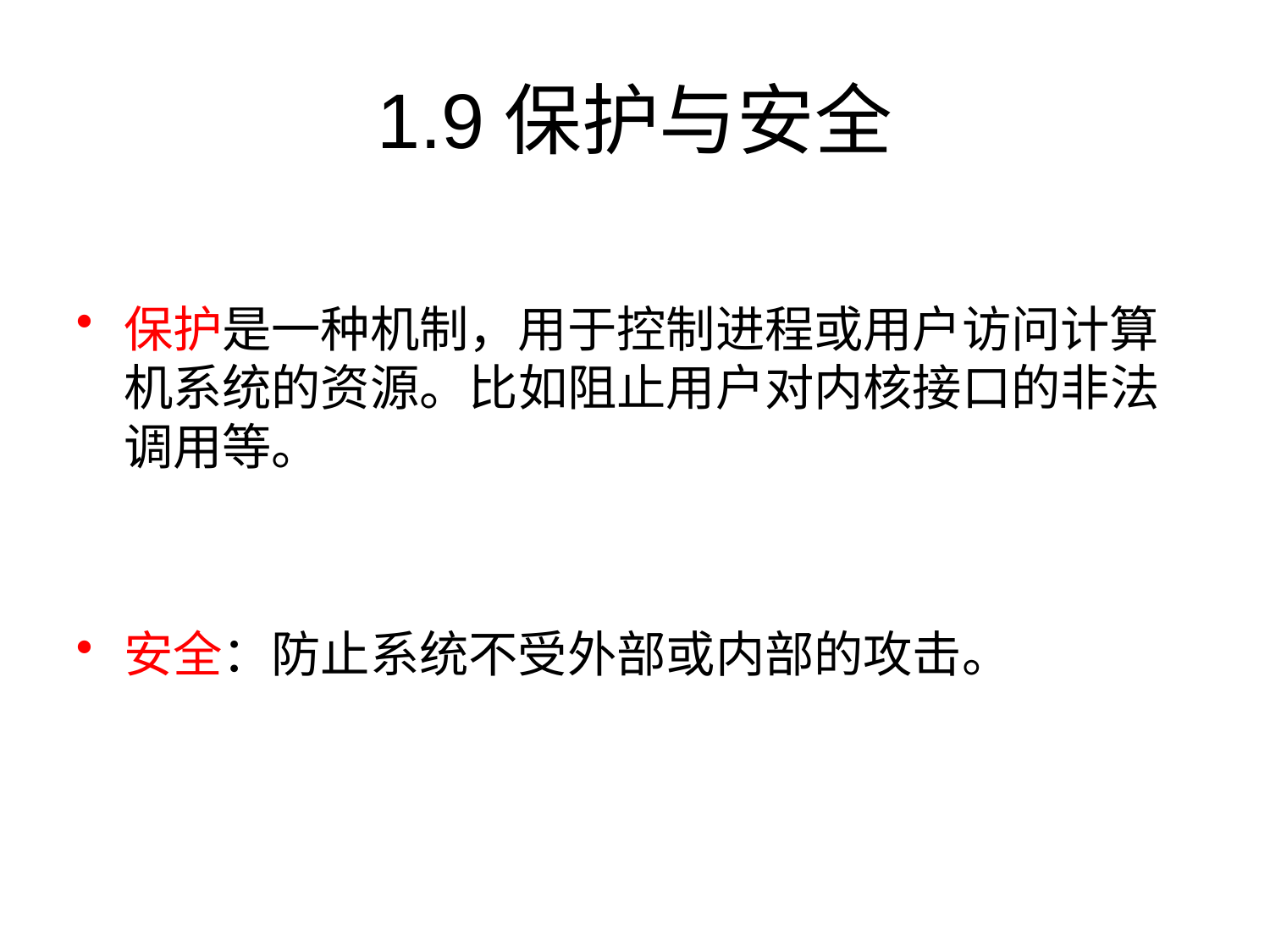

# 1.9	保护与安全

保护是一种机制，用于控制进程或用户访问计算机系统的资源。比如阻止用户对内核接口的非法调用等。

安全：防止系统不受外部或内部的攻击。